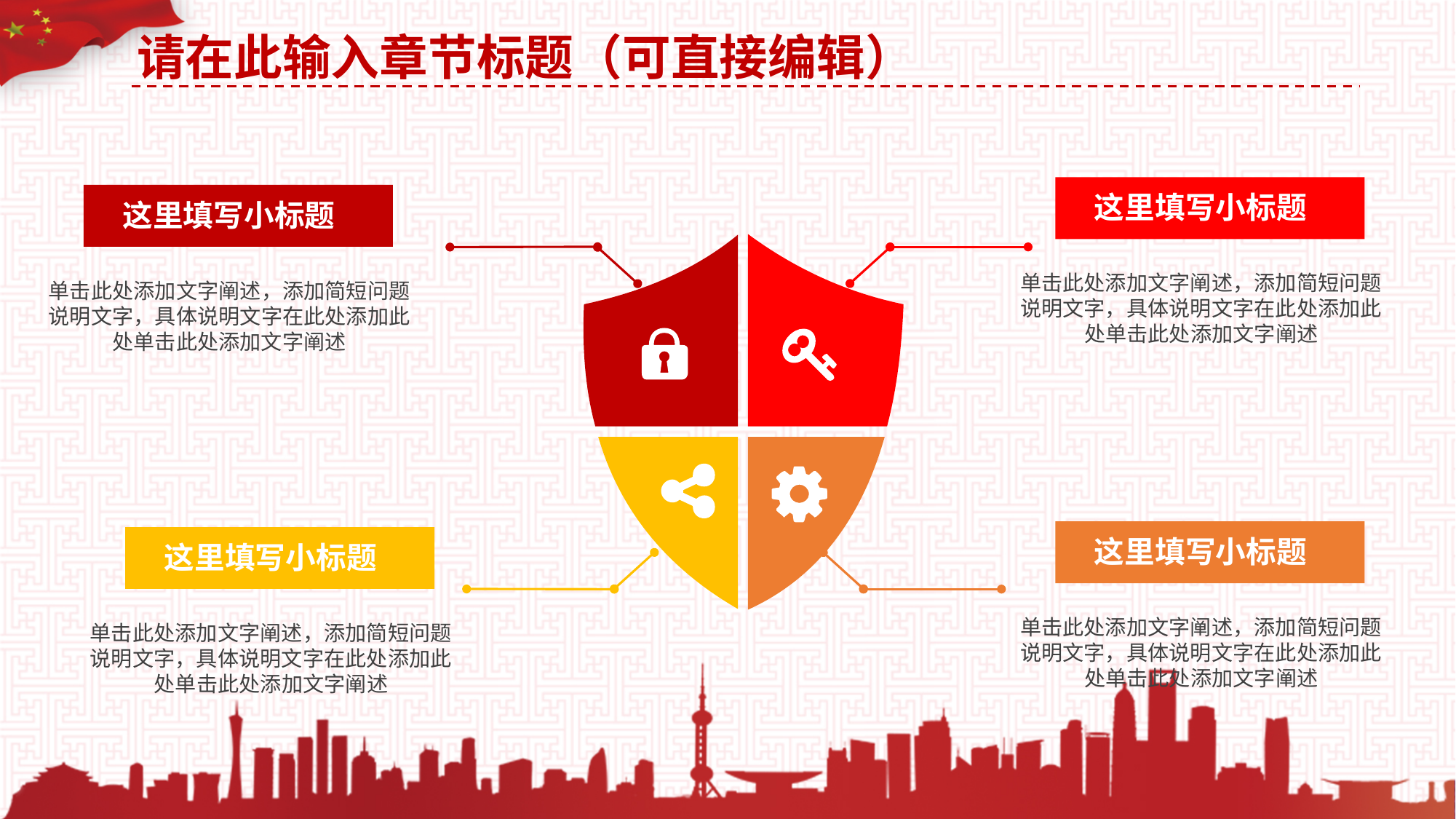

这里填写小标题

这里填写小标题

单击此处添加文字阐述，添加简短问题说明文字，具体说明文字在此处添加此处单击此处添加文字阐述
单击此处添加文字阐述，添加简短问题说明文字，具体说明文字在此处添加此处单击此处添加文字阐述

这里填写小标题

这里填写小标题
单击此处添加文字阐述，添加简短问题说明文字，具体说明文字在此处添加此处单击此处添加文字阐述
单击此处添加文字阐述，添加简短问题说明文字，具体说明文字在此处添加此处单击此处添加文字阐述